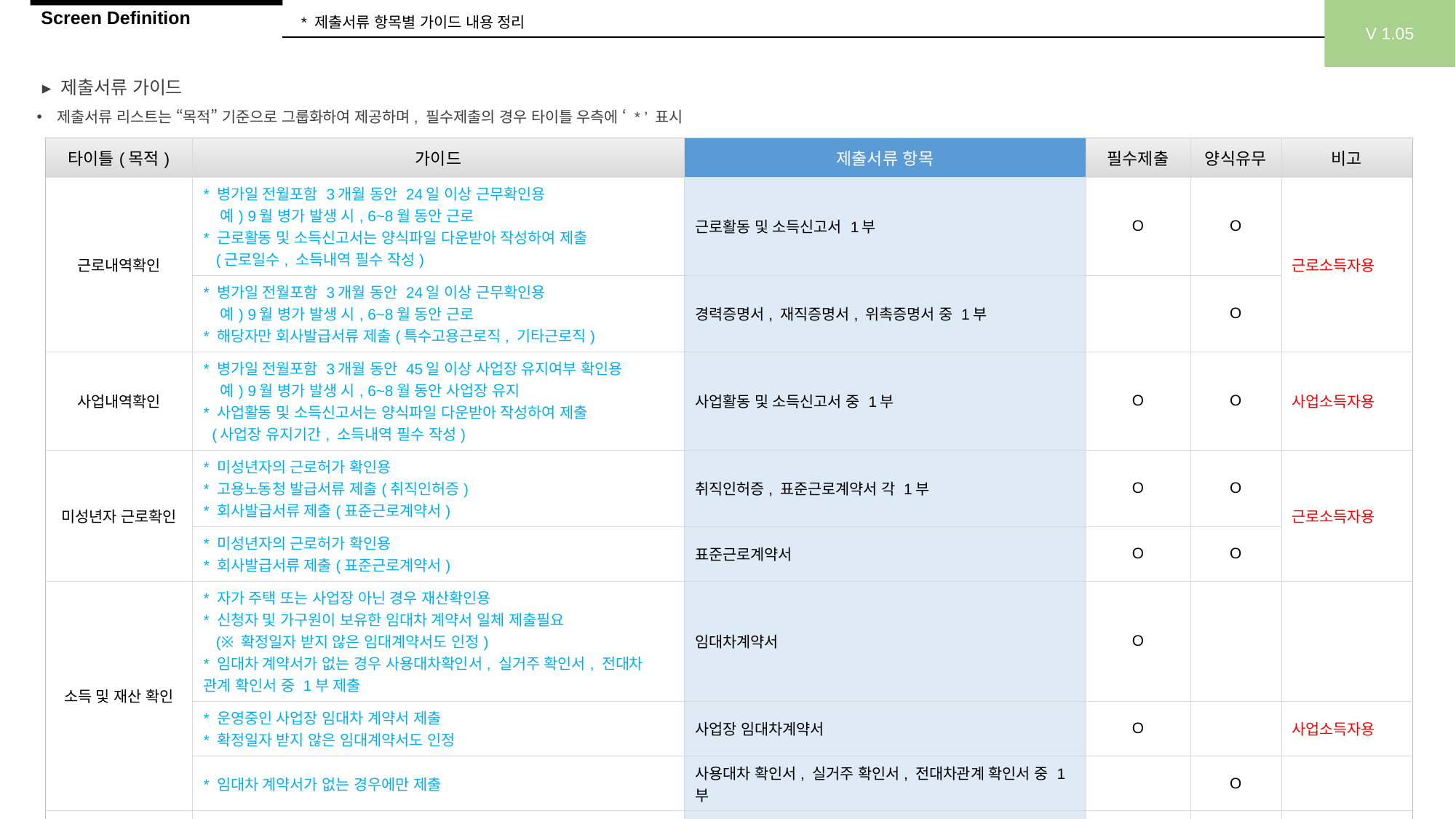

V 1.05
Screen Definition
* 제출서류 항목별 가이드 내용 정리
▸ 제출서류 가이드
제출서류 리스트는 “목적” 기준으로 그룹화하여 제공하며, 필수제출의 경우 타이틀 우측에 ‘ * ’ 표시
| 타이틀(목적) | 가이드 | 제출서류 항목 | 필수제출 | 양식유무 | 비고 |
| --- | --- | --- | --- | --- | --- |
| 근로내역확인 | \* 병가일 전월포함 3개월 동안 24일 이상 근무확인용 예) 9월 병가 발생 시, 6~8월 동안 근로 \* 근로활동 및 소득신고서는 양식파일 다운받아 작성하여 제출 (근로일수, 소득내역 필수 작성) | 근로활동 및 소득신고서 1부 | O | O | 근로소득자용 |
|  | \* 병가일 전월포함 3개월 동안 24일 이상 근무확인용 예) 9월 병가 발생 시, 6~8월 동안 근로 \* 해당자만 회사발급서류 제출(특수고용근로직, 기타근로직) | 경력증명서, 재직증명서, 위촉증명서 중 1부 |  | O |  |
| 사업내역확인 | \* 병가일 전월포함 3개월 동안 45일 이상 사업장 유지여부 확인용 예) 9월 병가 발생 시, 6~8월 동안 사업장 유지 \* 사업활동 및 소득신고서는 양식파일 다운받아 작성하여 제출 (사업장 유지기간, 소득내역 필수 작성) | 사업활동 및 소득신고서 중 1부 | O | O | 사업소득자용 |
| 미성년자 근로확인 | \* 미성년자의 근로허가 확인용 \* 고용노동청 발급서류 제출(취직인허증) \* 회사발급서류 제출(표준근로계약서) | 취직인허증, 표준근로계약서 각 1부 | O | O | 근로소득자용 |
|  | \* 미성년자의 근로허가 확인용 \* 회사발급서류 제출(표준근로계약서) | 표준근로계약서 | O | O |  |
| 소득 및 재산 확인 | \* 자가 주택 또는 사업장 아닌 경우 재산확인용 \* 신청자 및 가구원이 보유한 임대차 계약서 일체 제출필요 (※ 확정일자 받지 않은 임대계약서도 인정) \* 임대차 계약서가 없는 경우 사용대차확인서, 실거주 확인서, 전대차 관계 확인서 중 1부 제출 | 임대차계약서 | O |  |  |
|  | \* 운영중인 사업장 임대차 계약서 제출 \* 확정일자 받지 않은 임대계약서도 인정 | 사업장 임대차계약서 | O |  | 사업소득자용 |
|  | \* 임대차 계약서가 없는 경우에만 제출 | 사용대차 확인서, 실거주 확인서, 전대차관계 확인서 중 1부 |  | O |  |
| 가족관계해체 확인 | \* 신청자 주민등록표상 가구원 중 사실상 가족관계가 해제된 경우 사유서 제출 시 <소득 및 재산> 심사 대상에서 제외 | 가족관계해체 사유서 |  | O |  |